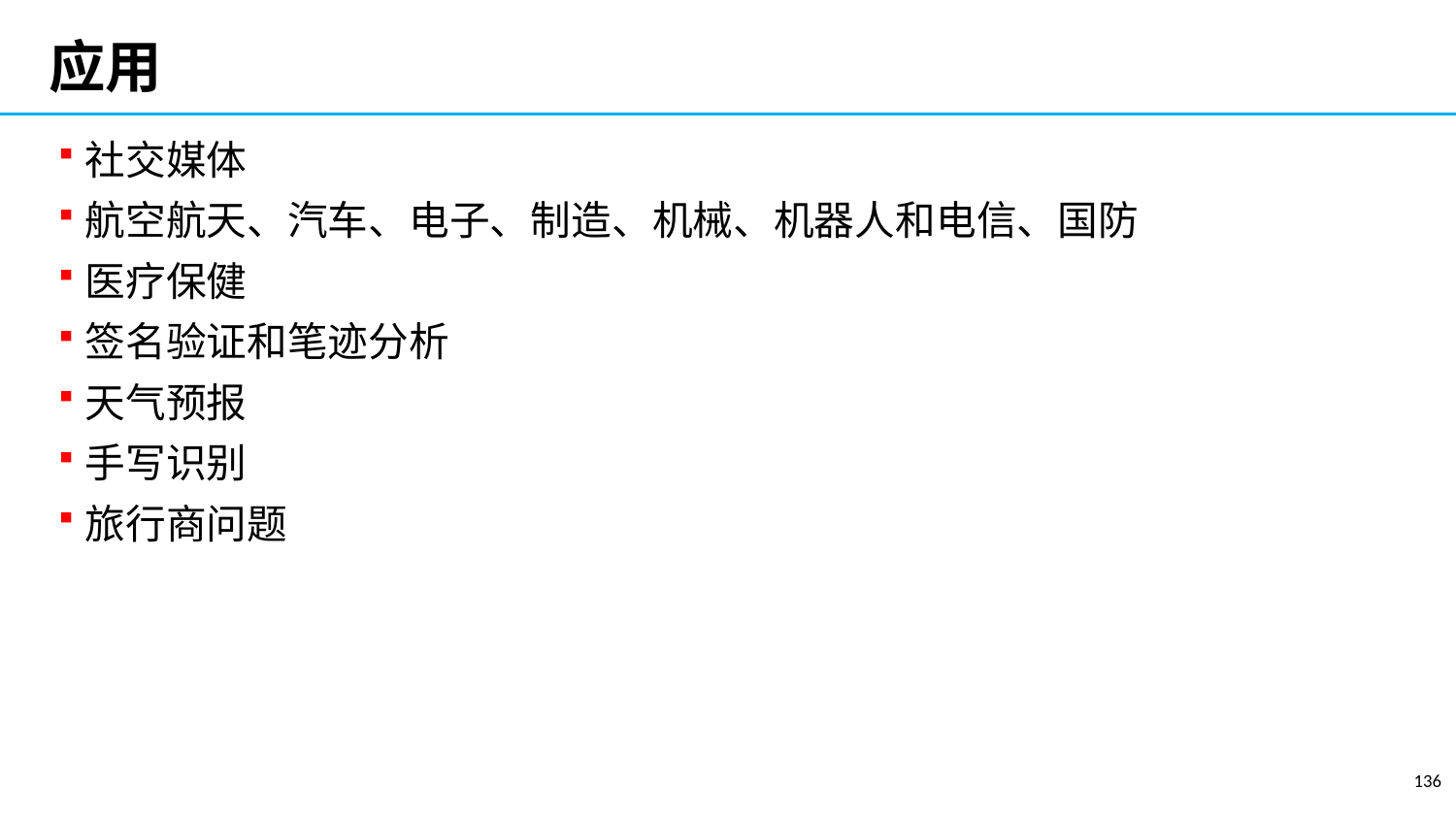

# 应用

社交媒体
航空航天、汽车、电子、制造、机械、机器人和电信、国防
医疗保健
签名验证和笔迹分析
天气预报
手写识别
旅行商问题
136